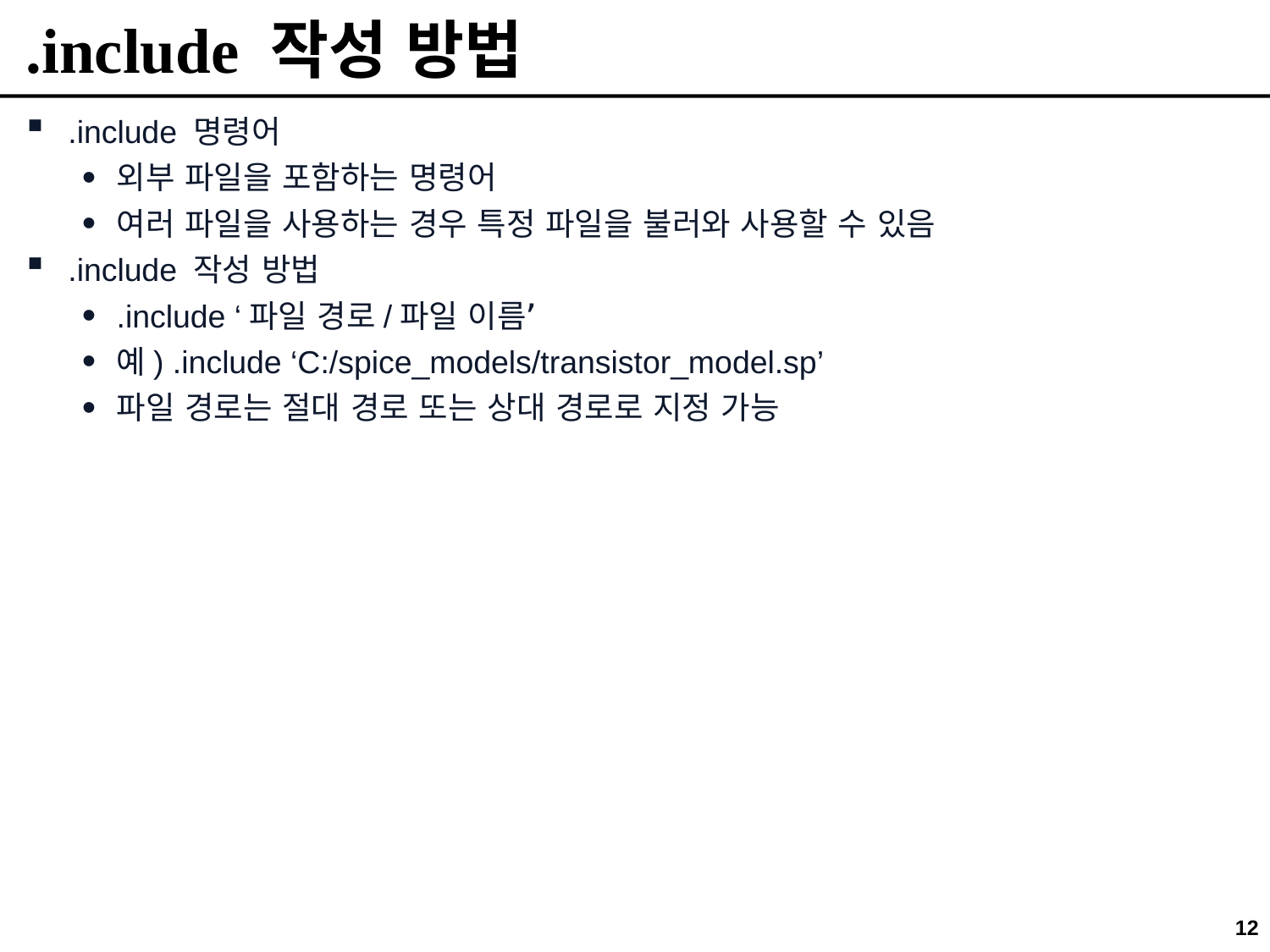

# .include 작성 방법
.include 명령어
외부 파일을 포함하는 명령어
여러 파일을 사용하는 경우 특정 파일을 불러와 사용할 수 있음
.include 작성 방법
.include ‘파일 경로/파일 이름’
예) .include ‘C:/spice_models/transistor_model.sp’
파일 경로는 절대 경로 또는 상대 경로로 지정 가능